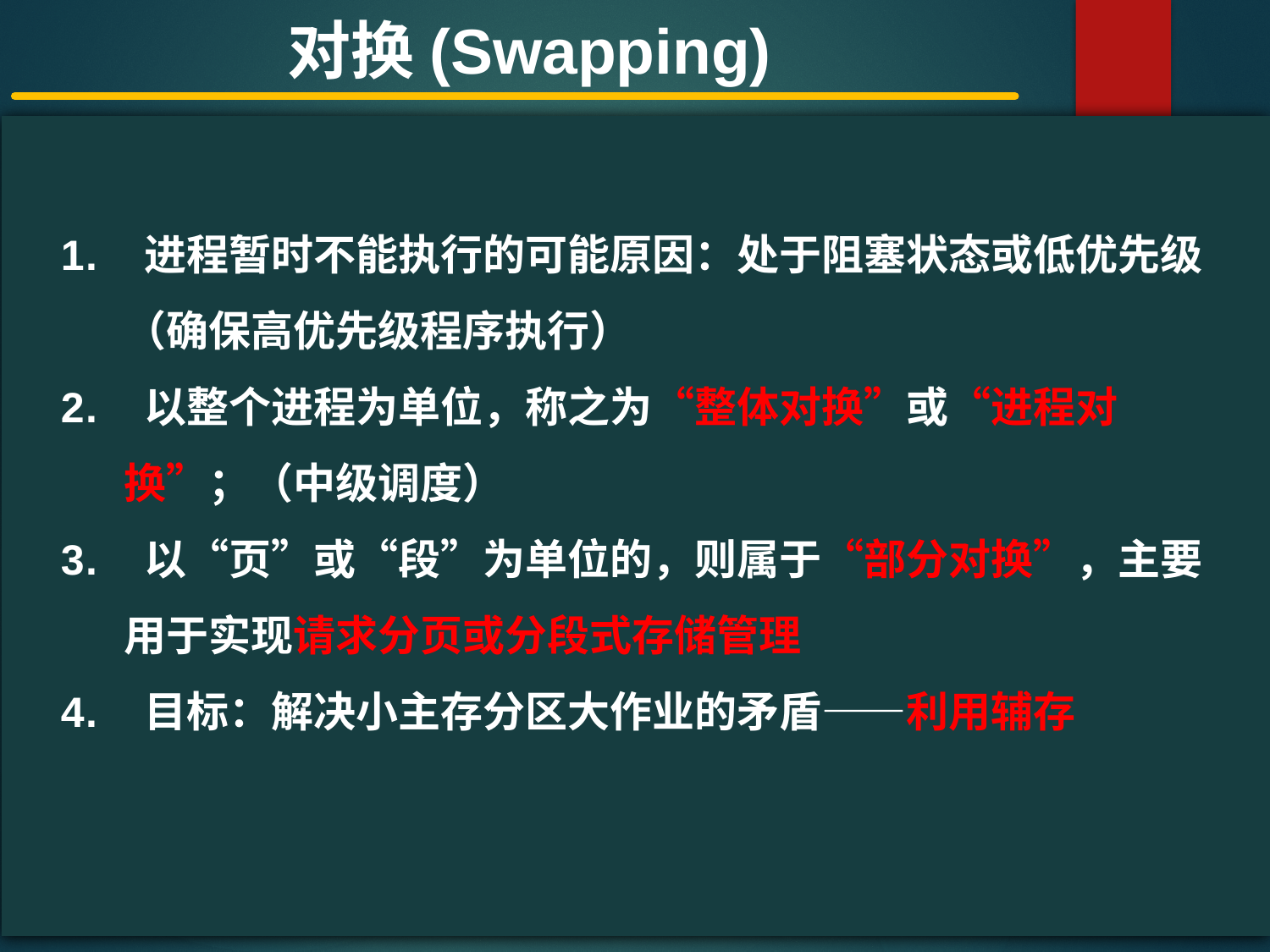

对换(Swapping)
#
 进程暂时不能执行的可能原因：处于阻塞状态或低优先级（确保高优先级程序执行）
 以整个进程为单位，称之为“整体对换”或“进程对换”；（中级调度）
 以“页”或“段”为单位的，则属于“部分对换”，主要用于实现请求分页或分段式存储管理
 目标：解决小主存分区大作业的矛盾——利用辅存